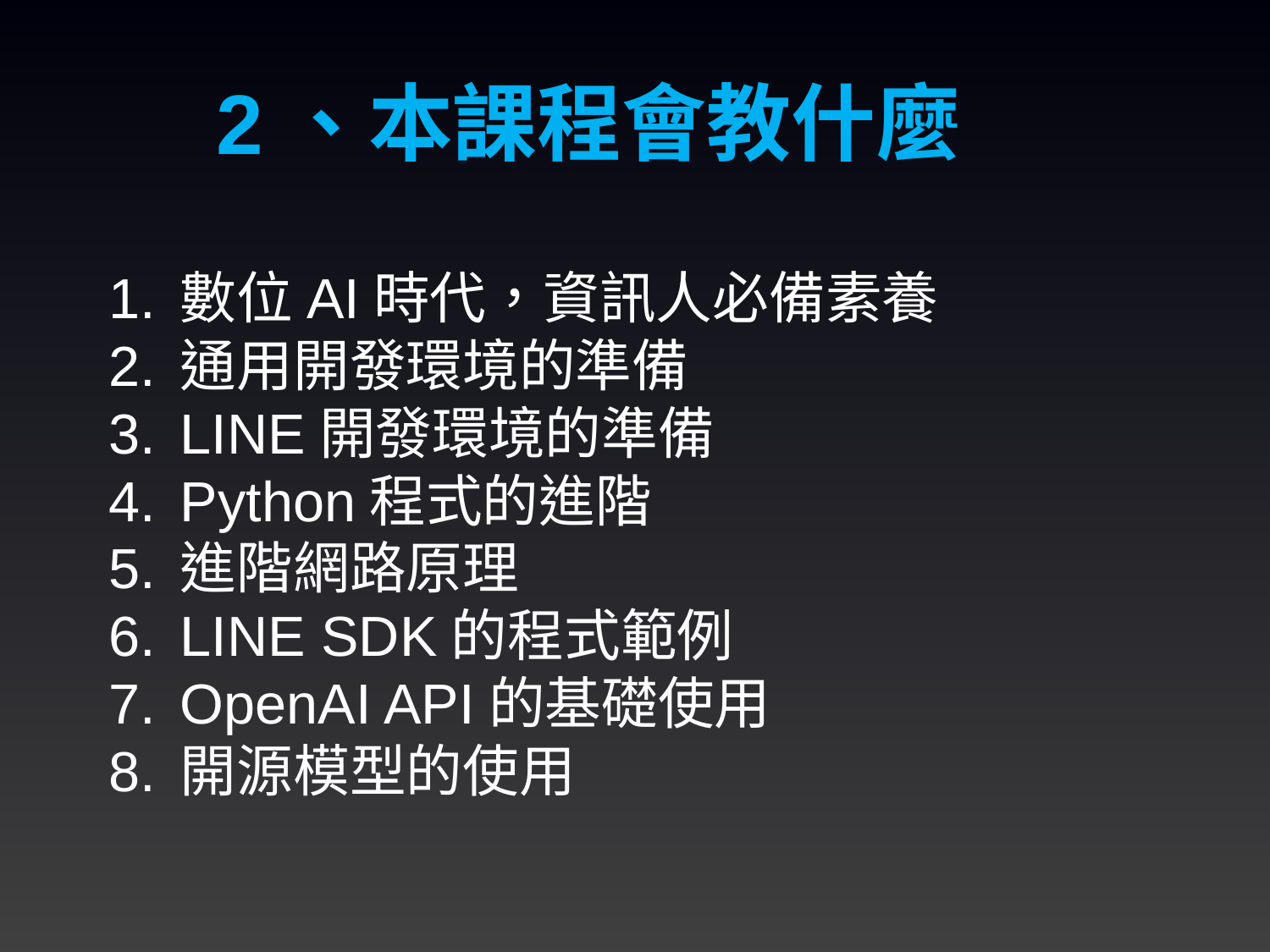

2、本課程會教什麼
數位AI時代，資訊人必備素養
通用開發環境的準備
LINE開發環境的準備
Python程式的進階
進階網路原理
LINE SDK的程式範例
OpenAI API的基礎使用
開源模型的使用